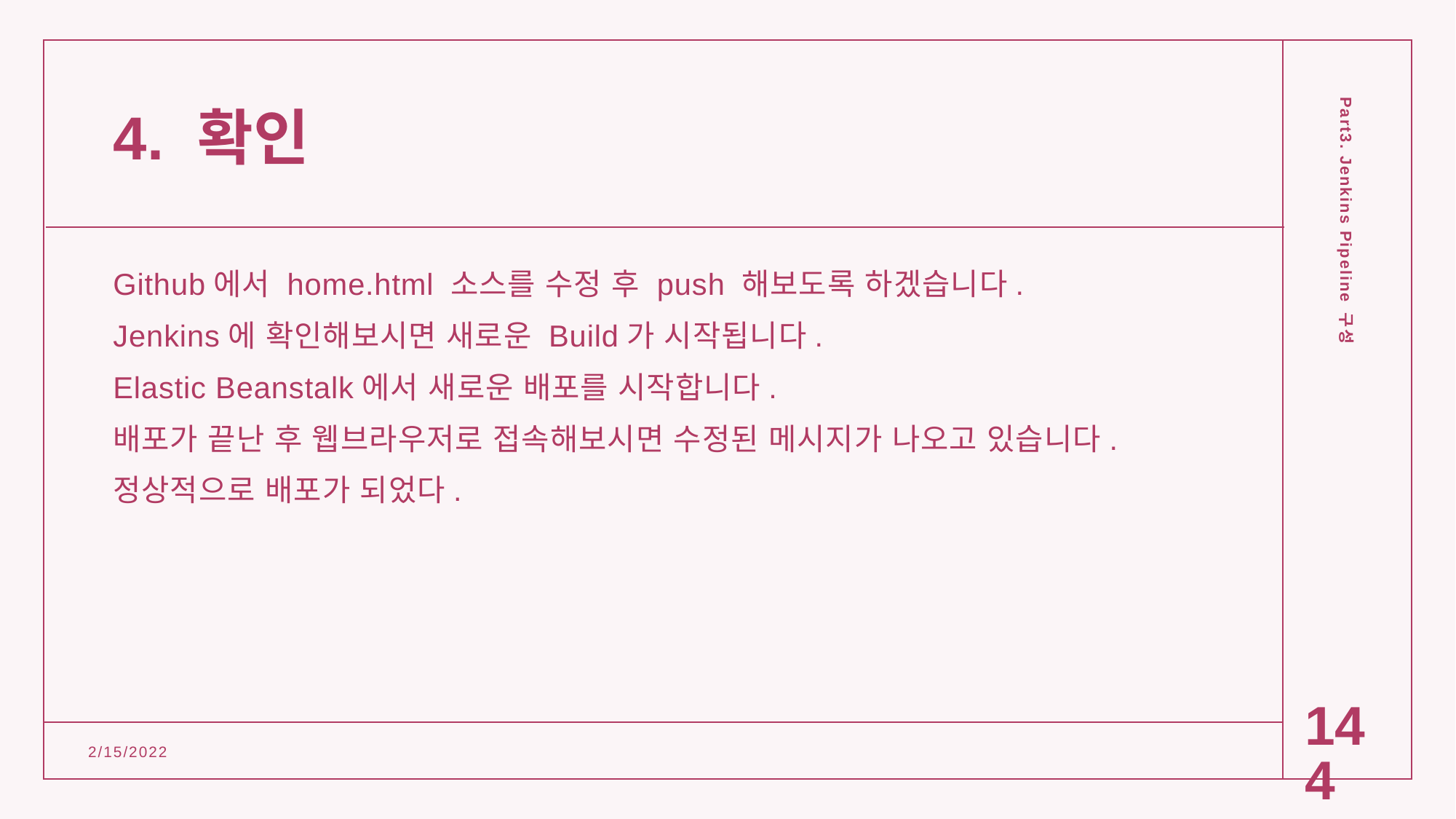

# 4. 확인
Github에서 home.html 소스를 수정 후 push 해보도록 하겠습니다.
Jenkins에 확인해보시면 새로운 Build가 시작됩니다.
Elastic Beanstalk에서 새로운 배포를 시작합니다.
배포가 끝난 후 웹브라우저로 접속해보시면 수정된 메시지가 나오고 있습니다.
정상적으로 배포가 되었다.
Part3. Jenkins Pipeline 구성
144
2/15/2022